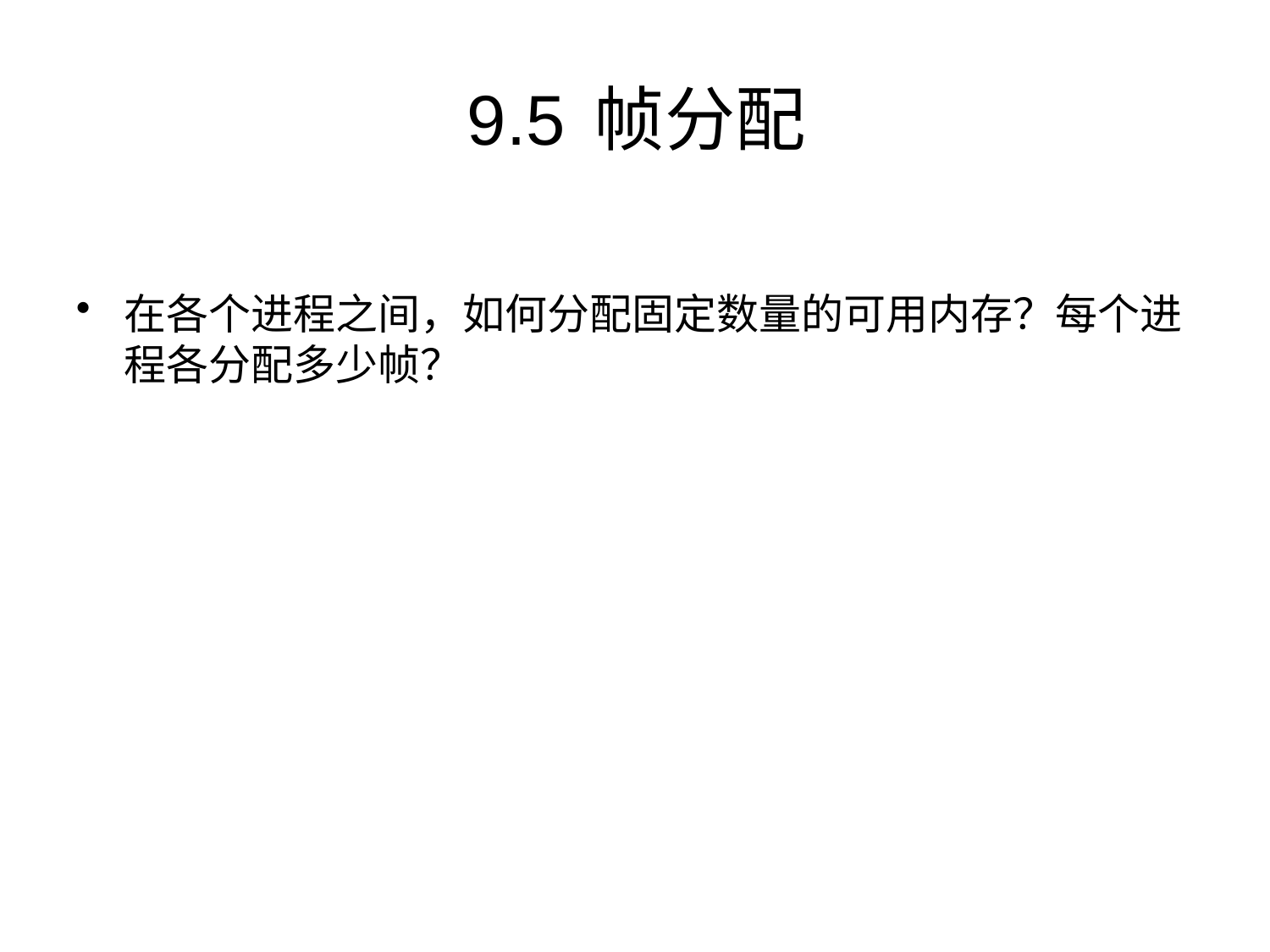

# 9.5	帧分配

在各个进程之间，如何分配固定数量的可用内存？每个进程各分配多少帧？